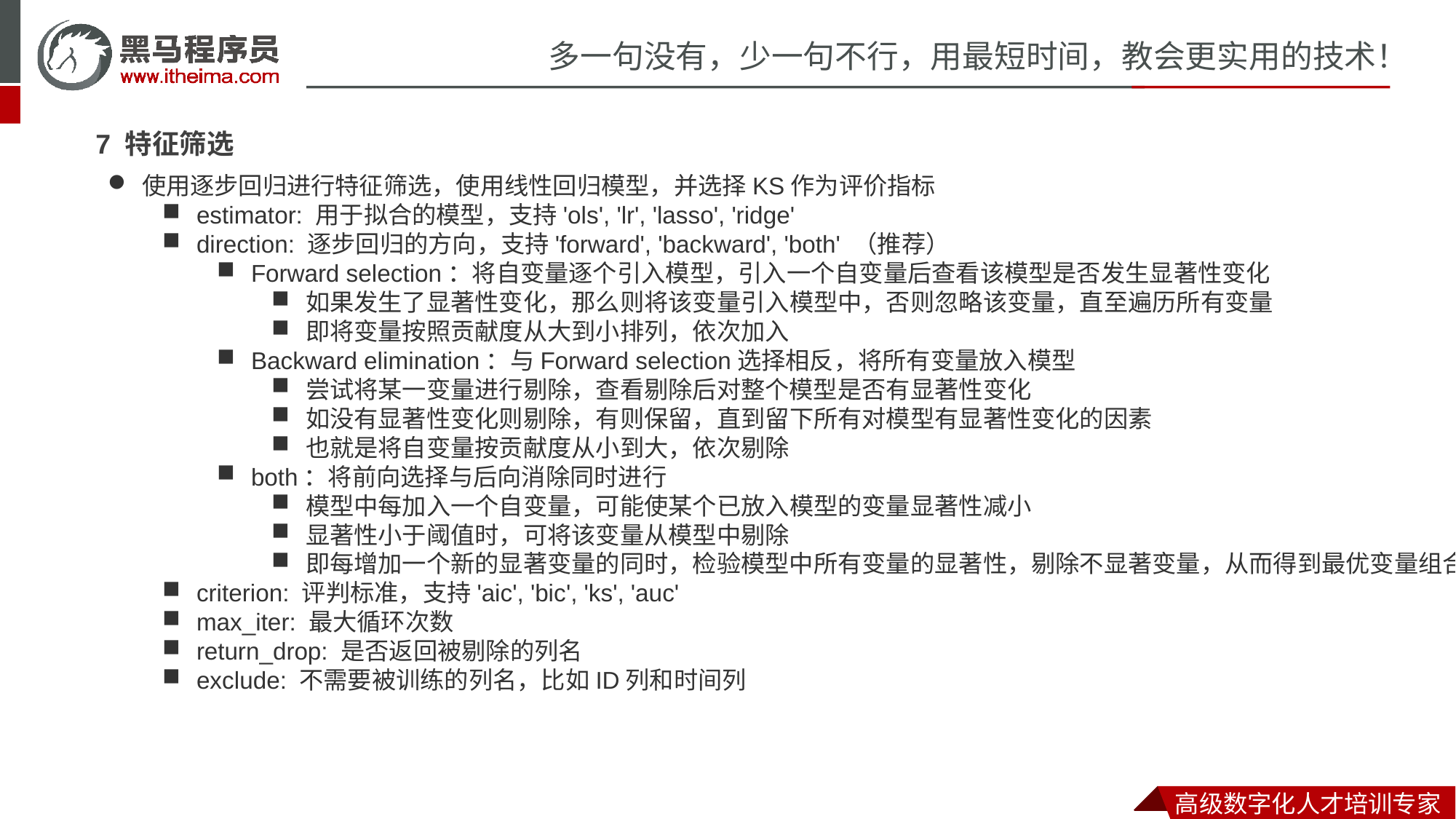

7 特征筛选
使用逐步回归进行特征筛选，使用线性回归模型，并选择KS作为评价指标
estimator: 用于拟合的模型，支持'ols', 'lr', 'lasso', 'ridge'
direction: 逐步回归的方向，支持'forward', 'backward', 'both' （推荐）
Forward selection：将自变量逐个引入模型，引入一个自变量后查看该模型是否发生显著性变化
如果发生了显著性变化，那么则将该变量引入模型中，否则忽略该变量，直至遍历所有变量
即将变量按照贡献度从大到小排列，依次加入
Backward elimination：与Forward selection选择相反，将所有变量放入模型
尝试将某一变量进行剔除，查看剔除后对整个模型是否有显著性变化
如没有显著性变化则剔除，有则保留，直到留下所有对模型有显著性变化的因素
也就是将自变量按贡献度从小到大，依次剔除
both：将前向选择与后向消除同时进行
模型中每加入一个自变量，可能使某个已放入模型的变量显著性减小
显著性小于阈值时，可将该变量从模型中剔除
即每增加一个新的显著变量的同时，检验模型中所有变量的显著性，剔除不显著变量，从而得到最优变量组合
criterion: 评判标准，支持'aic', 'bic', 'ks', 'auc'
max_iter: 最大循环次数
return_drop: 是否返回被剔除的列名
exclude: 不需要被训练的列名，比如ID列和时间列